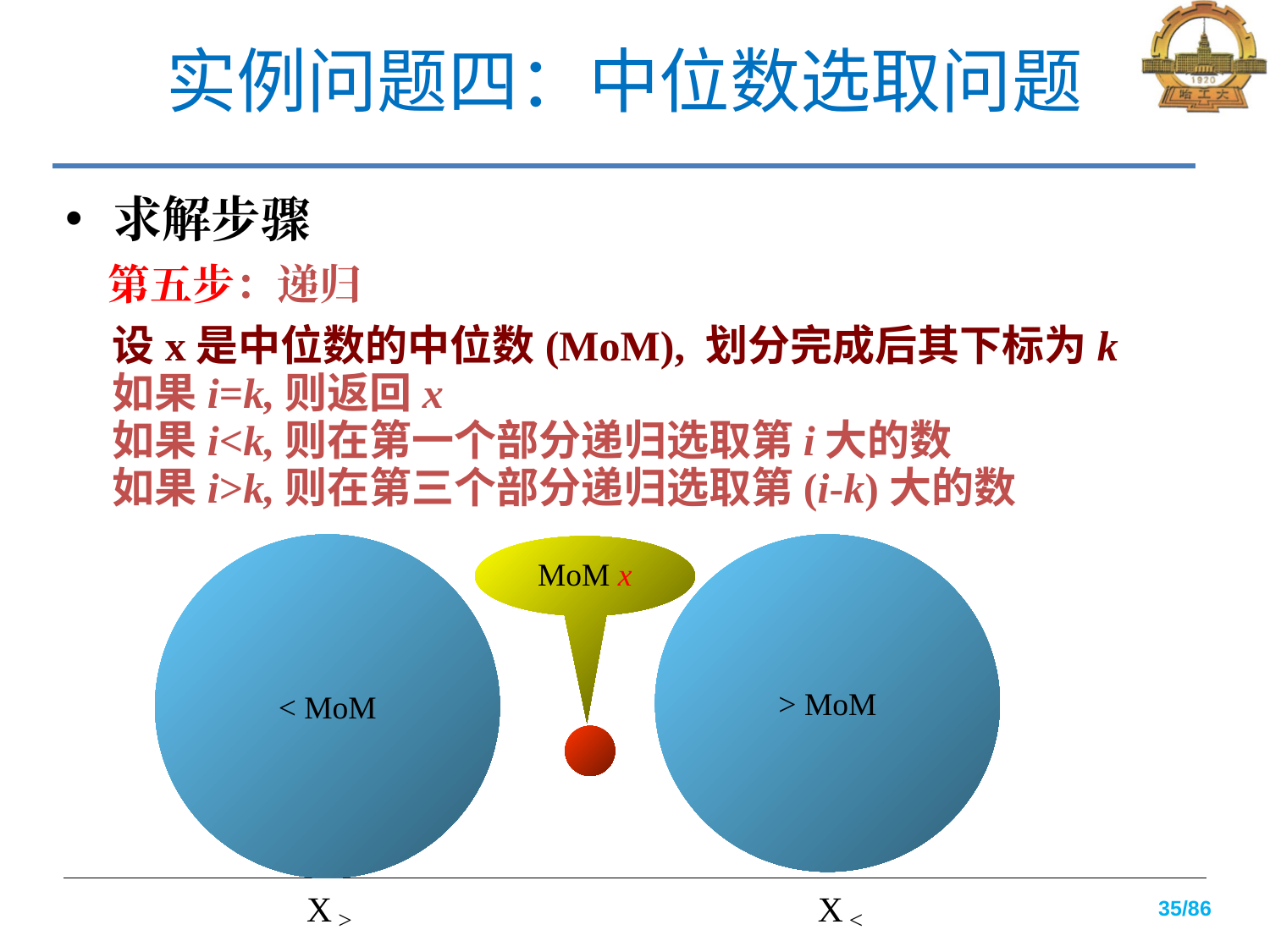

# 实例问题四：中位数选取问题
求解步骤
第五步：递归
设x是中位数的中位数(MoM), 划分完成后其下标为k
如果i=k,则返回x
如果i<k,则在第一个部分递归选取第i大的数
如果i>k,则在第三个部分递归选取第(i-k)大的数
< MoM
> MoM
MoM x

X
>

X
<